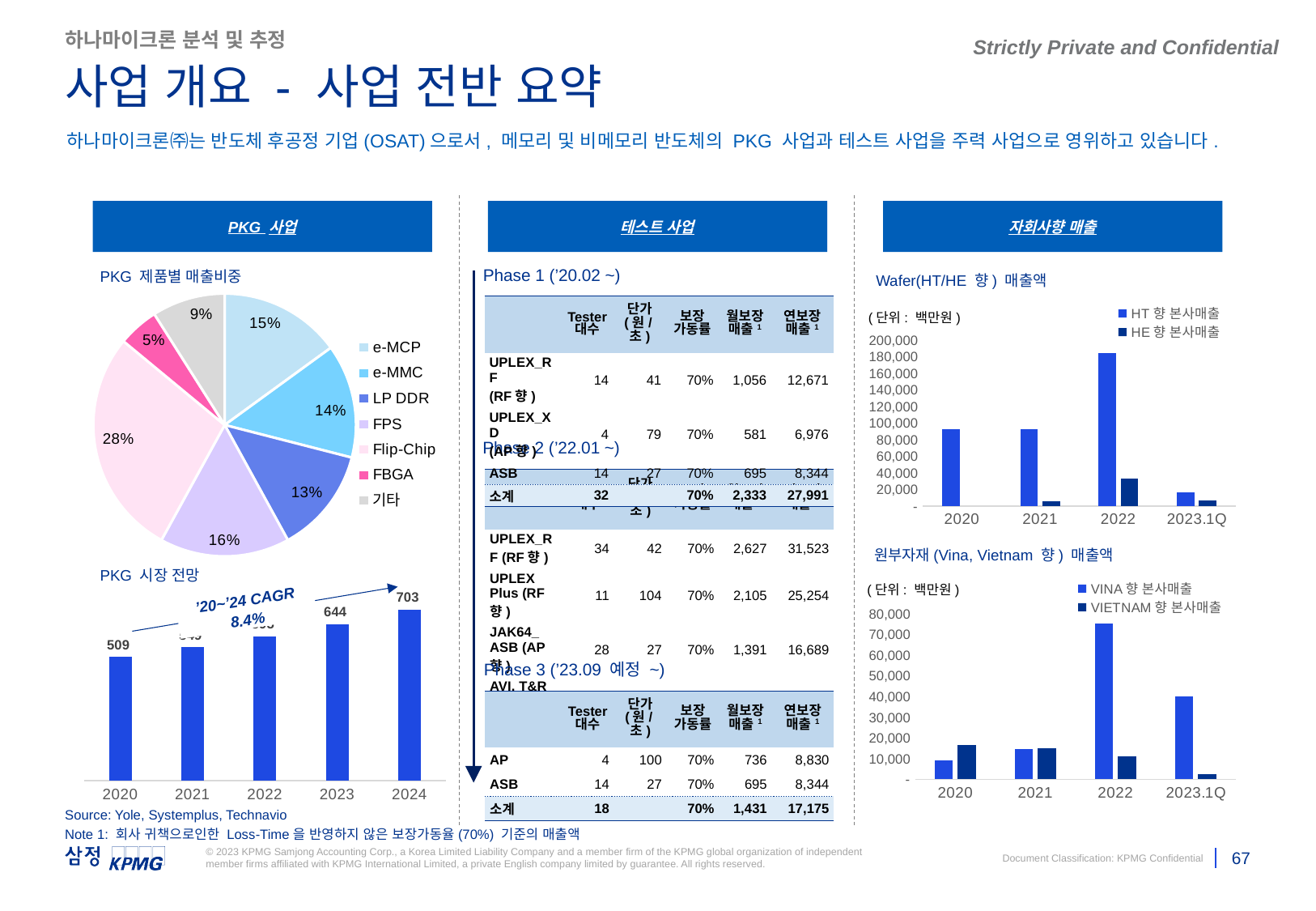

JSJ/SCL 공동
하나마이크론 분석 및 추정
사업 개요 - 사업 전반 요약
하나마이크론㈜는 반도체 후공정 기업(OSAT)으로서, 메모리 및 비메모리 반도체의 PKG 사업과 테스트 사업을 주력 사업으로 영위하고 있습니다.
PKG 사업
자회사향 매출
테스트 사업

### Chart

| Category | HT향 본사매출 | HT 별도매출 | HE향 본사매출 | HT 별도매출 |
|---|---|---|---|---|
| 2020 | 92913.029 | 109034.328 | None | None |
| 2021 | 92498.804 | 113045.012 | 5492.34 | 5454.645 |
| 2022 | 184541.911 | 207602.907 | 33213.277 | 59987.45 |
| 2023.1Q | 16753.038 | 28633.354 | 6584.756 | 23351.047 |
PKG 제품별 매출비중
Wafer(HT/HE 향) 매출액
Phase 1 (’20.02 ~)

### Chart

| Category |  |
|---|---|
|   | None |
| e-MCP | 0.15 |
| e-MMC | 0.14 |
| LP DDR | 0.13 |
| FPS | 0.16 |
| Flip-Chip | 0.28 |
| FBGA | 0.05 |
| 기타 | 0.09 |

### Chart

| Category | HT향 본사매출 | HE향 본사매출 |
|---|---|---|
| 2020 | 92913.029 | None |
| 2021 | 92498.804 | 5492.34 |
| 2022 | 184541.911 | 33213.277 |
| 2023.1Q | 16753.038 | 6584.756 |
|  | Tester 대수 | 단가 (원/초) | 보장 가동률 | 월보장 매출1 | 연보장 매출1 |
| --- | --- | --- | --- | --- | --- |
|  |  |  |  |  |  |
| UPLEX\_RF (RF향) | 14 | 41 | 70% | 1,056 | 12,671 |
| UPLEX\_XD (AP향) | 4 | 79 | 70% | 581 | 6,976 |
| ASB | 14 | 27 | 70% | 695 | 8,344 |
| 소계 | 32 |  | 70% | 2,333 | 27,991 |
(단위: 백만원)
Phase 2 (’22.01 ~)
|  | Tester 대수 | 단가 (원/초) | 보장 가동률 | 월보장 매출1 | 연보장 매출1 |
| --- | --- | --- | --- | --- | --- |
|  |  |  |  |  |  |
| UPLEX\_RF (RF향) | 34 | 42 | 70% | 2,627 | 31,523 |
| UPLEX Plus (RF향) | 11 | 104 | 70% | 2,105 | 25,254 |
| JAK64\_ ASB (AP향) | 28 | 27 | 70% | 1,391 | 16,689 |
| AVI, T&R (MVP향) | 5 | 40 | 0% | - | - |
|  | 78 |  | 70% | 6,122 | 73,466 |
원부자재(Vina, Vietnam 향) 매출액
PKG 시장 전망

### Chart

| Category | VINA향 본사매출 | VIETNAM향 본사매출 |
|---|---|---|
| 2020 | 9012.533 | 16477.668 |
| 2021 | 14643.433 | 15195.956 |
| 2022 | 75371.008 | 11219.517 |
| 2023.1Q | 39932.532 | 2370.056 |
(단위: 백만원)

### Chart

| Category | 전체 세계시장 |
|---|---|
| 2020 | 509.3 |
| 2021 | 549.0 |
| 2022 | 594.5 |
| 2023 | 644.4 |
| 2024 | 703.1 |
’20~’24 CAGR 8.4%
Phase 3 (’23.09 예정 ~)
|  | Tester 대수 | 단가 (원/초) | 보장 가동률 | 월보장 매출1 | 연보장 매출1 |
| --- | --- | --- | --- | --- | --- |
|  |  |  |  |  |  |
| AP | 4 | 100 | 70% | 736 | 8,830 |
| ASB | 14 | 27 | 70% | 695 | 8,344 |
| 소계 | 18 |  | 70% | 1,431 | 17,175 |
Source: Yole, Systemplus, Technavio
Note 1: 회사 귀책으로인한 Loss-Time을 반영하지 않은 보장가동율(70%) 기준의 매출액